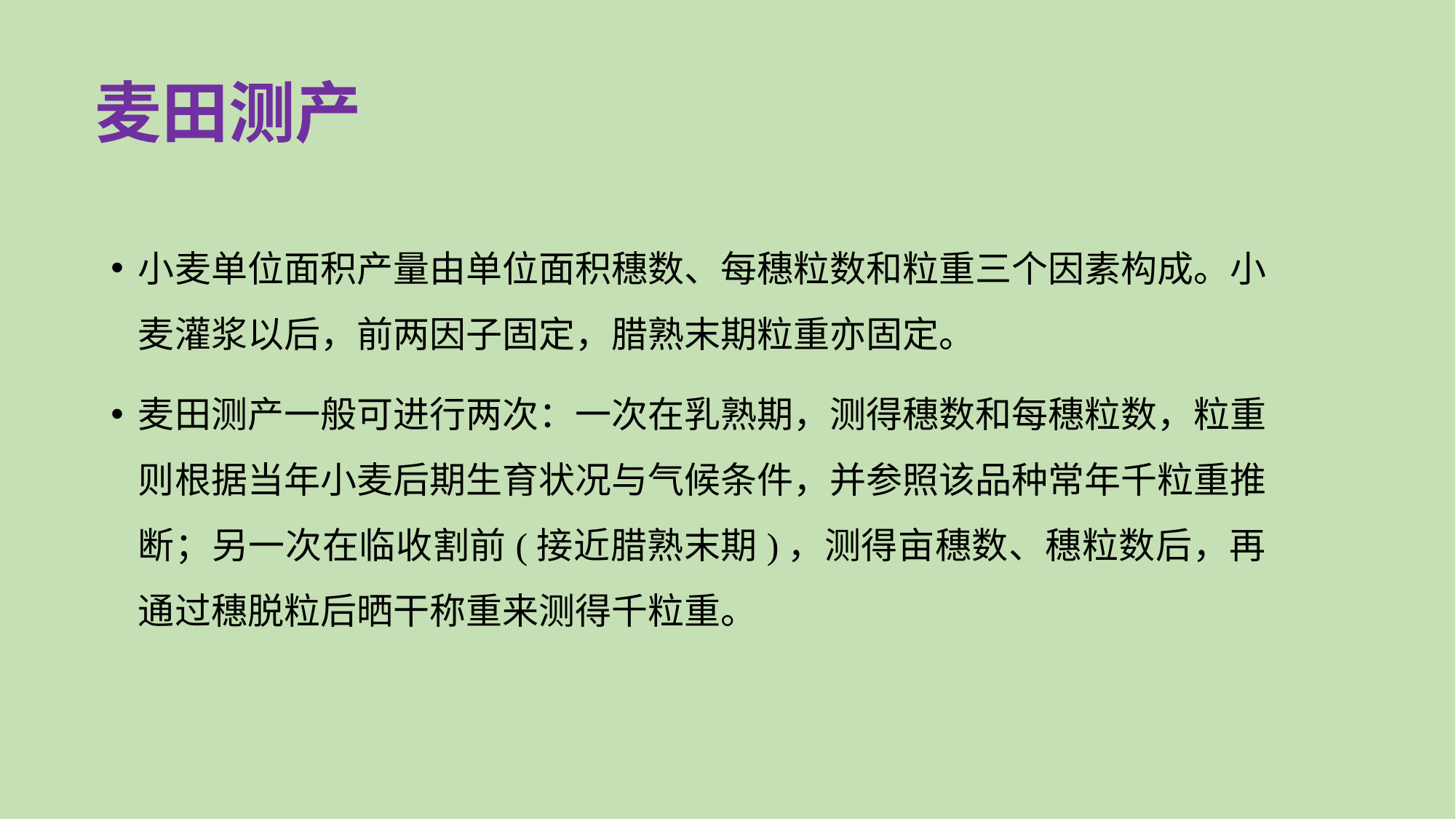

# 麦田测产
小麦单位面积产量由单位面积穗数、每穗粒数和粒重三个因素构成。小麦灌浆以后，前两因子固定，腊熟末期粒重亦固定。
麦田测产一般可进行两次：一次在乳熟期，测得穗数和每穗粒数，粒重则根据当年小麦后期生育状况与气候条件，并参照该品种常年千粒重推断；另一次在临收割前(接近腊熟末期)，测得亩穗数、穗粒数后，再通过穗脱粒后晒干称重来测得千粒重。